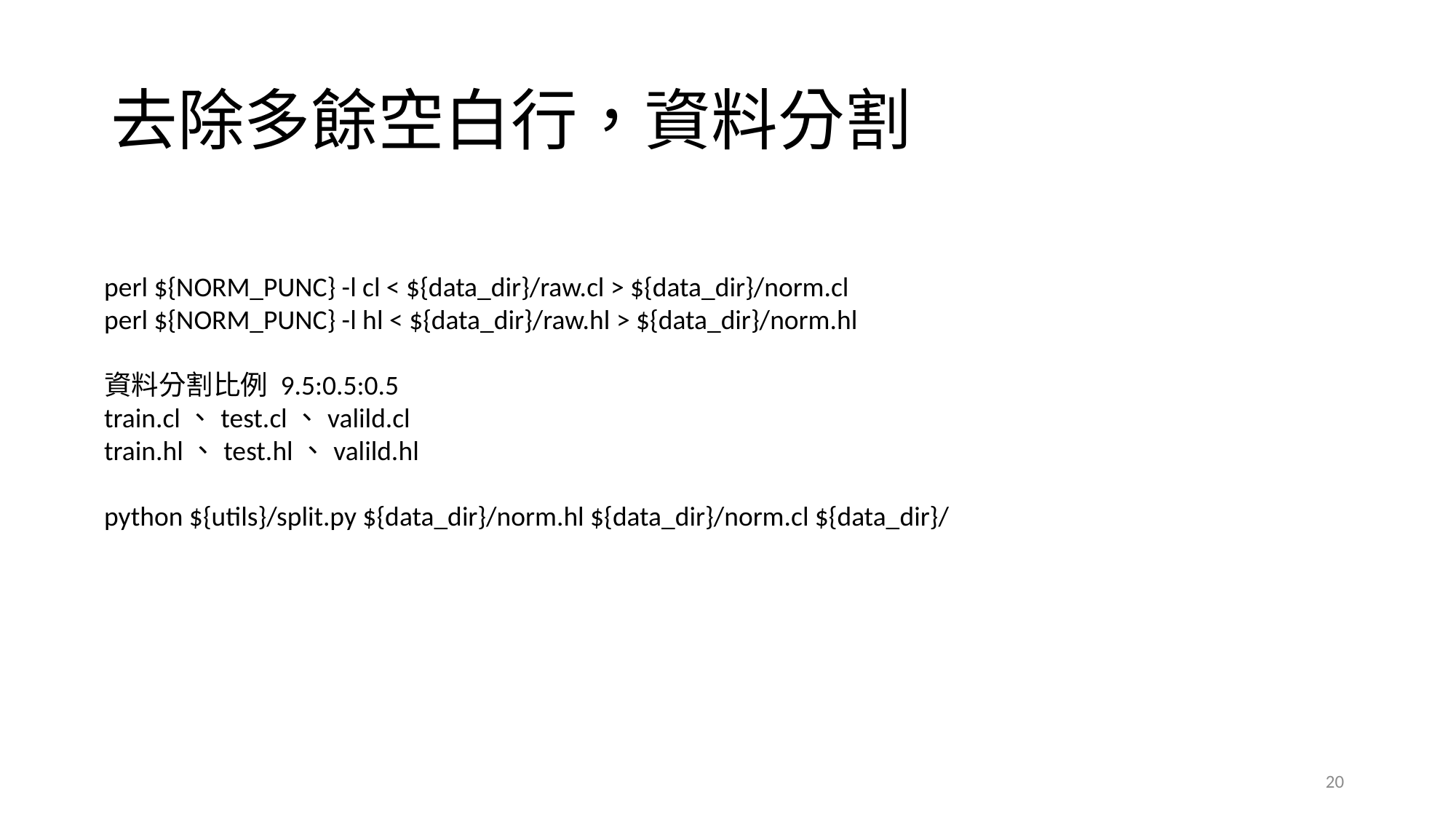

# 去除多餘空白行，資料分割
perl ${NORM_PUNC} -l cl < ${data_dir}/raw.cl > ${data_dir}/norm.cl
perl ${NORM_PUNC} -l hl < ${data_dir}/raw.hl > ${data_dir}/norm.hl

資料分割比例 9.5:0.5:0.5
train.cl、test.cl、valild.cl
train.hl、test.hl、valild.hl

python ${utils}/split.py ${data_dir}/norm.hl ${data_dir}/norm.cl ${data_dir}/

20